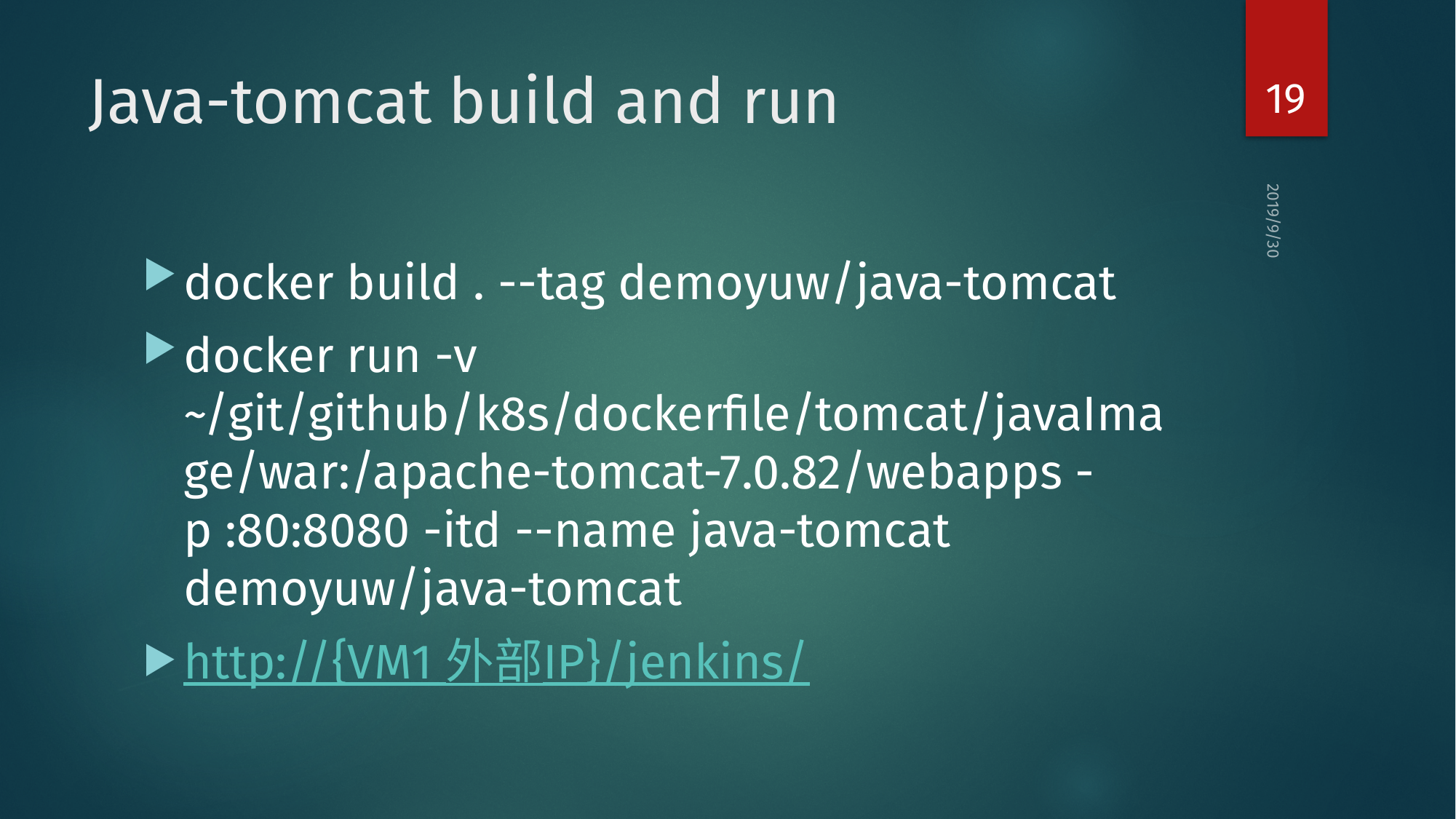

19
# Java-tomcat build and run
2019/9/30
docker build . --tag demoyuw/java-tomcat
docker run -v ~/git/github/k8s/dockerfile/tomcat/javaImage/war:/apache-tomcat-7.0.82/webapps -p :80:8080 -itd --name java-tomcat demoyuw/java-tomcat
http://{VM1 外部IP}/jenkins/